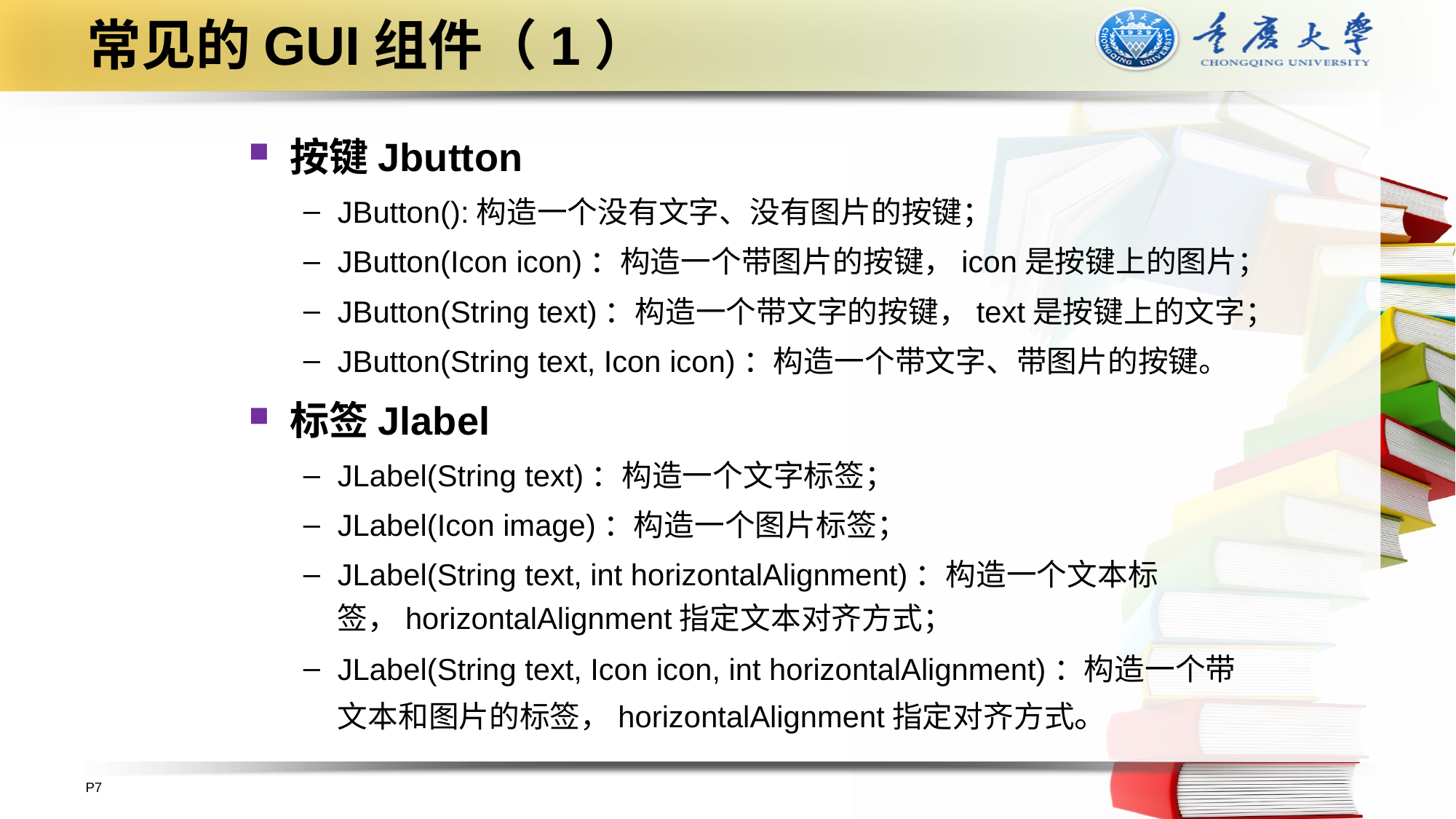

# 常见的GUI组件（1）
按键Jbutton
JButton():构造一个没有文字、没有图片的按键；
JButton(Icon icon)：构造一个带图片的按键，icon是按键上的图片；
JButton(String text)：构造一个带文字的按键，text是按键上的文字；
JButton(String text, Icon icon)：构造一个带文字、带图片的按键。
标签Jlabel
JLabel(String text)：构造一个文字标签；
JLabel(Icon image)：构造一个图片标签；
JLabel(String text, int horizontalAlignment)：构造一个文本标签，horizontalAlignment指定文本对齐方式；
JLabel(String text, Icon icon, int horizontalAlignment)：构造一个带文本和图片的标签，horizontalAlignment指定对齐方式。
P7